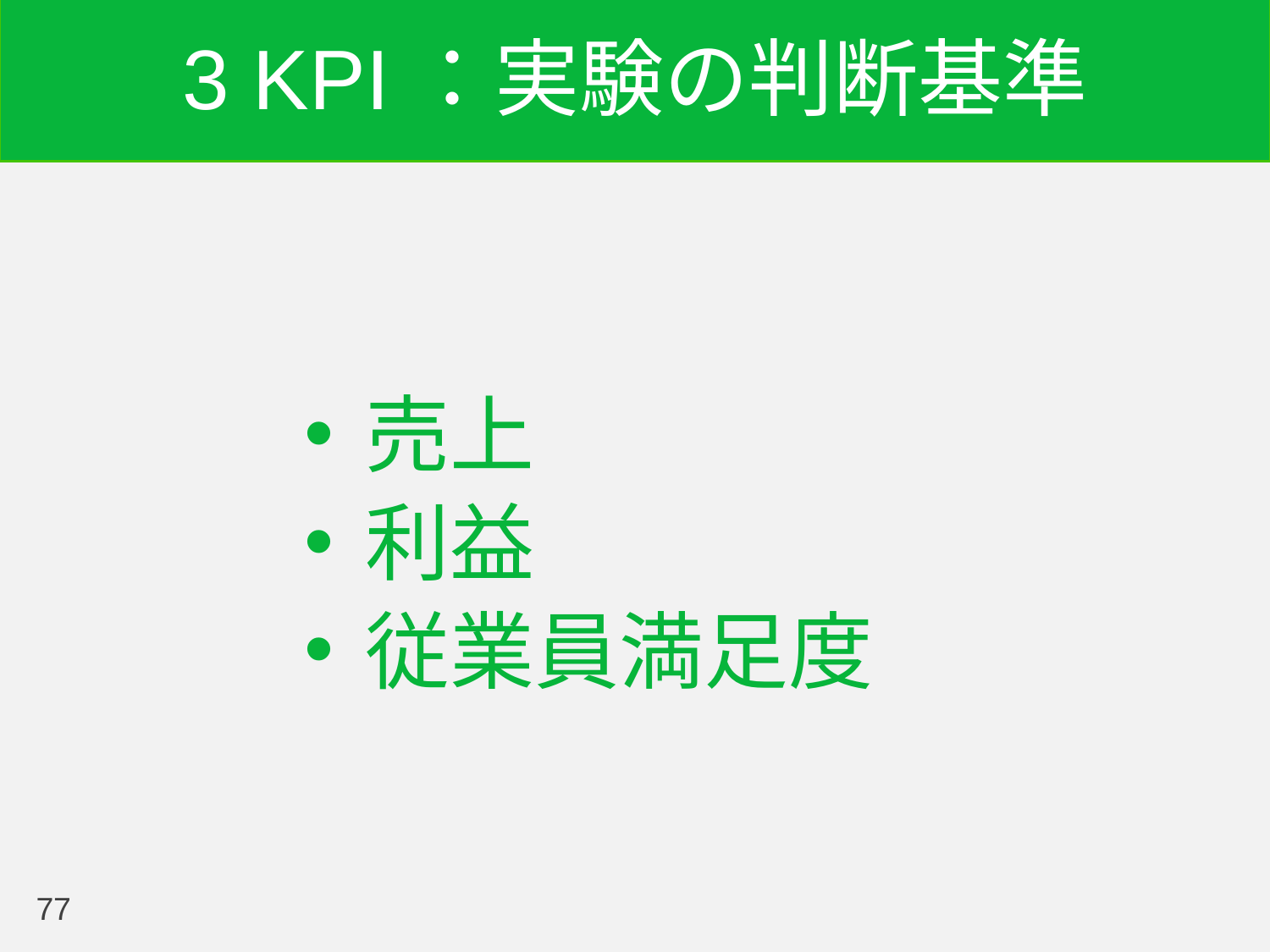

# 3 KPI：実験の判断基準
売上
利益
従業員満足度
77